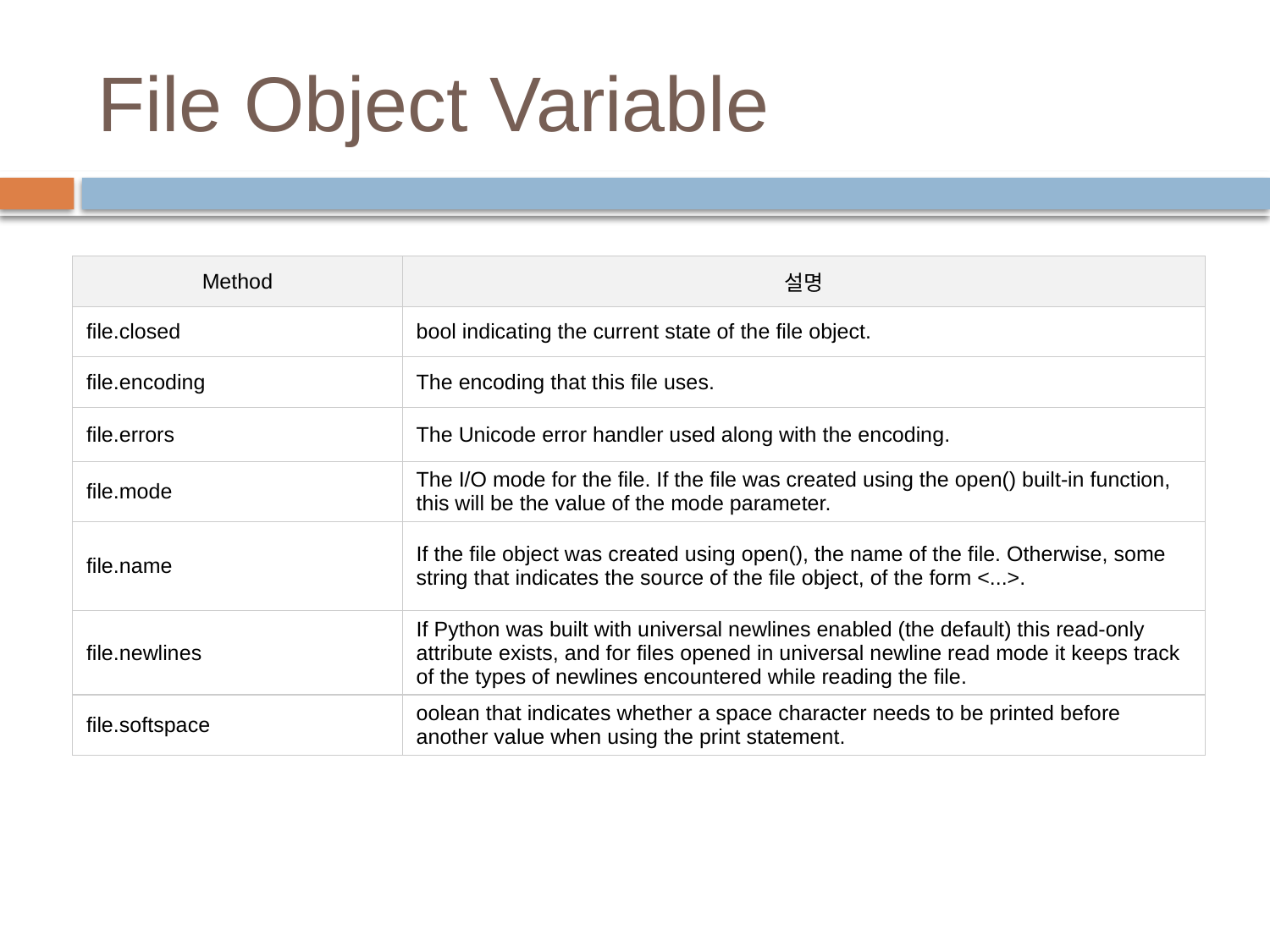

# File Object Variable
| Method | 설명 |
| --- | --- |
| file.closed | bool indicating the current state of the file object. |
| file.encoding | The encoding that this file uses. |
| file.errors | The Unicode error handler used along with the encoding. |
| file.mode | The I/O mode for the file. If the file was created using the open() built-in function, this will be the value of the mode parameter. |
| file.name | If the file object was created using open(), the name of the file. Otherwise, some string that indicates the source of the file object, of the form <...>. |
| file.newlines | If Python was built with universal newlines enabled (the default) this read-only attribute exists, and for files opened in universal newline read mode it keeps track of the types of newlines encountered while reading the file. |
| file.softspace | oolean that indicates whether a space character needs to be printed before another value when using the print statement. |